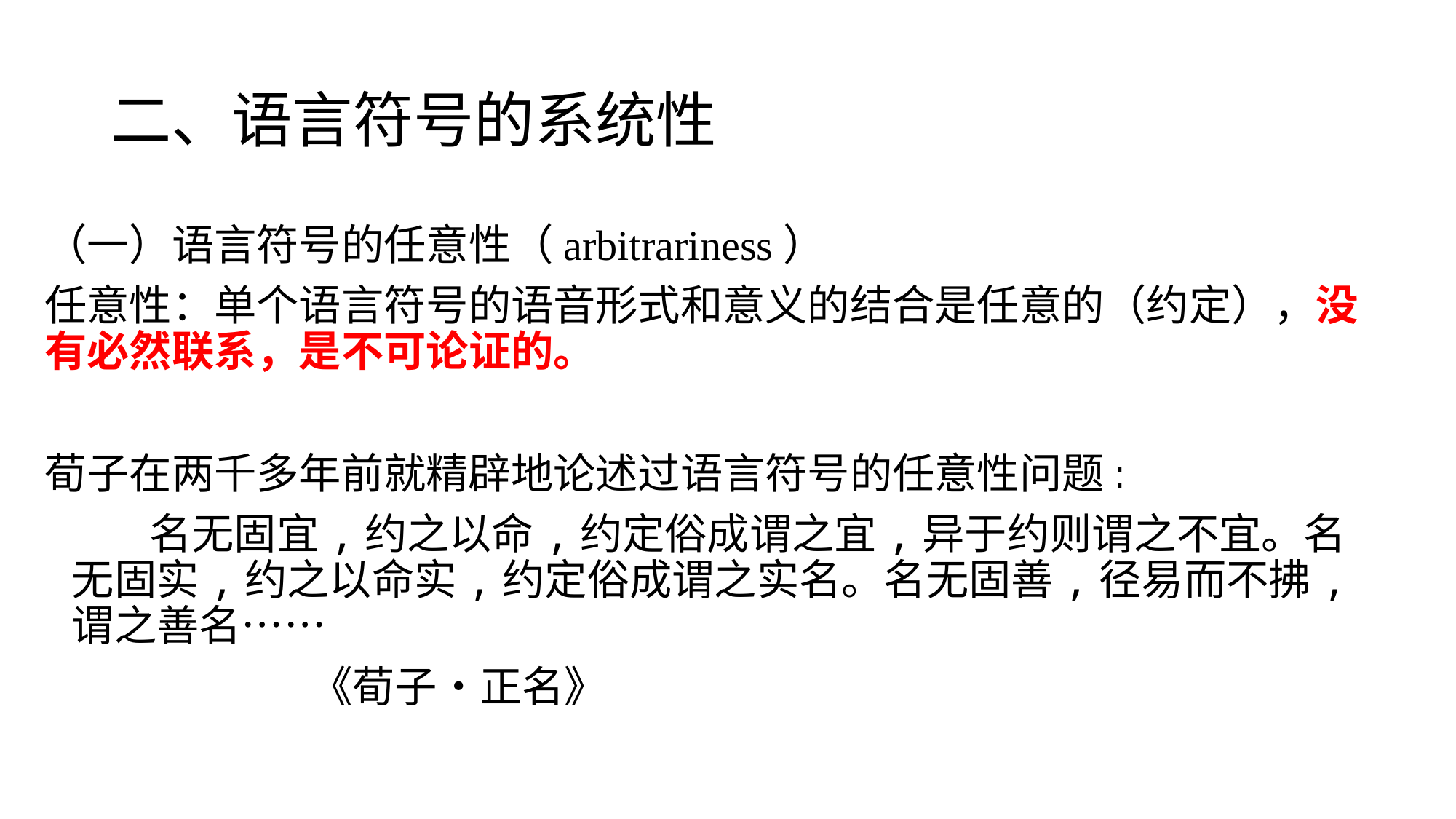

# 二、语言符号的系统性
（一）语言符号的任意性（arbitrariness）
任意性：单个语言符号的语音形式和意义的结合是任意的（约定），没有必然联系，是不可论证的。

荀子在两千多年前就精辟地论述过语言符号的任意性问题:
          名无固宜,约之以命,约定俗成谓之宜,异于约则谓之不宜。名无固实,约之以命实,约定俗成谓之实名。名无固善,径易而不拂,谓之善名……
                           《荀子•正名》